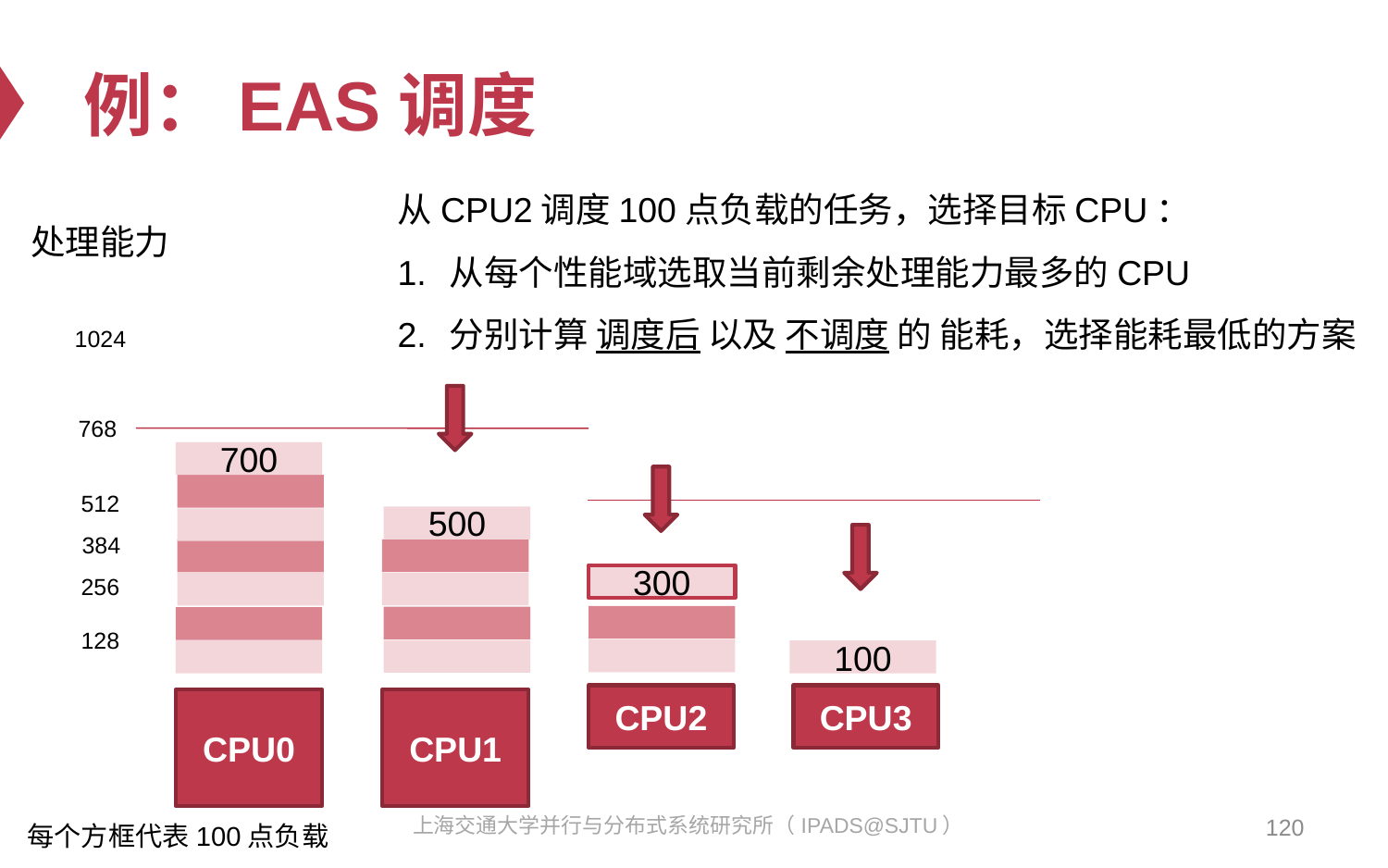

# 例：EAS调度
从CPU2调度100点负载的任务，选择目标CPU：
从每个性能域选取当前剩余处理能力最多的CPU
分别计算 调度后 以及 不调度 的 能耗，选择能耗最低的方案
处理能力
1024

768
700

512
500

384

256
300

128

100
CPU2
CPU3
CPU0
CPU1
120
上海交通大学并行与分布式系统研究所（IPADS@SJTU）
每个方框代表100点负载